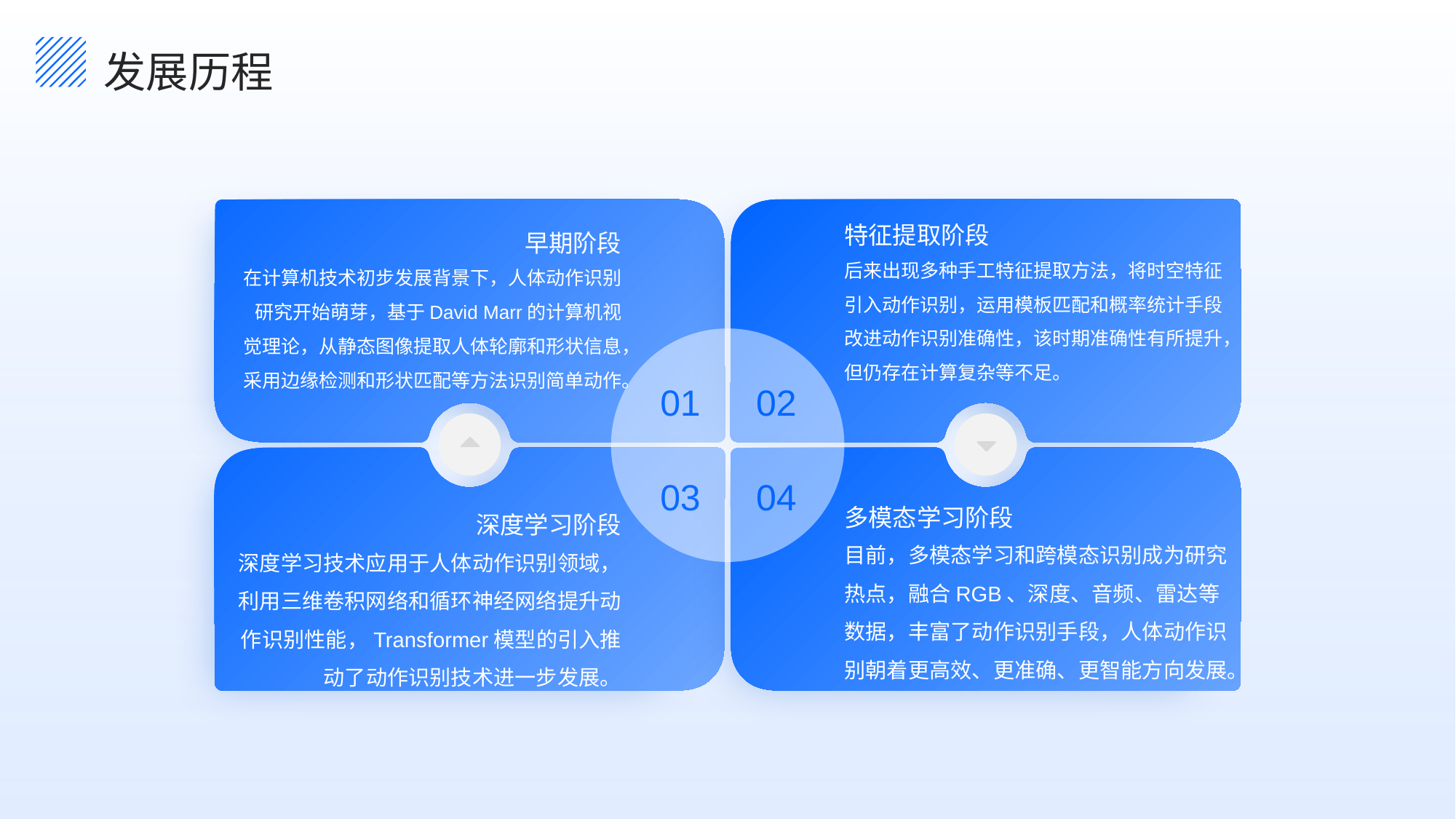

发展历程

特征提取阶段
早期阶段
后来出现多种手工特征提取方法，将时空特征引入动作识别，运用模板匹配和概率统计手段改进动作识别准确性，该时期准确性有所提升，但仍存在计算复杂等不足。
在计算机技术初步发展背景下，人体动作识别研究开始萌芽，基于David Marr的计算机视觉理论，从静态图像提取人体轮廓和形状信息，采用边缘检测和形状匹配等方法识别简单动作。

01
02

03
04
多模态学习阶段
深度学习阶段
目前，多模态学习和跨模态识别成为研究热点，融合RGB、深度、音频、雷达等数据，丰富了动作识别手段，人体动作识别朝着更高效、更准确、更智能方向发展。
深度学习技术应用于人体动作识别领域，利用三维卷积网络和循环神经网络提升动作识别性能，Transformer模型的引入推动了动作识别技术进一步发展。